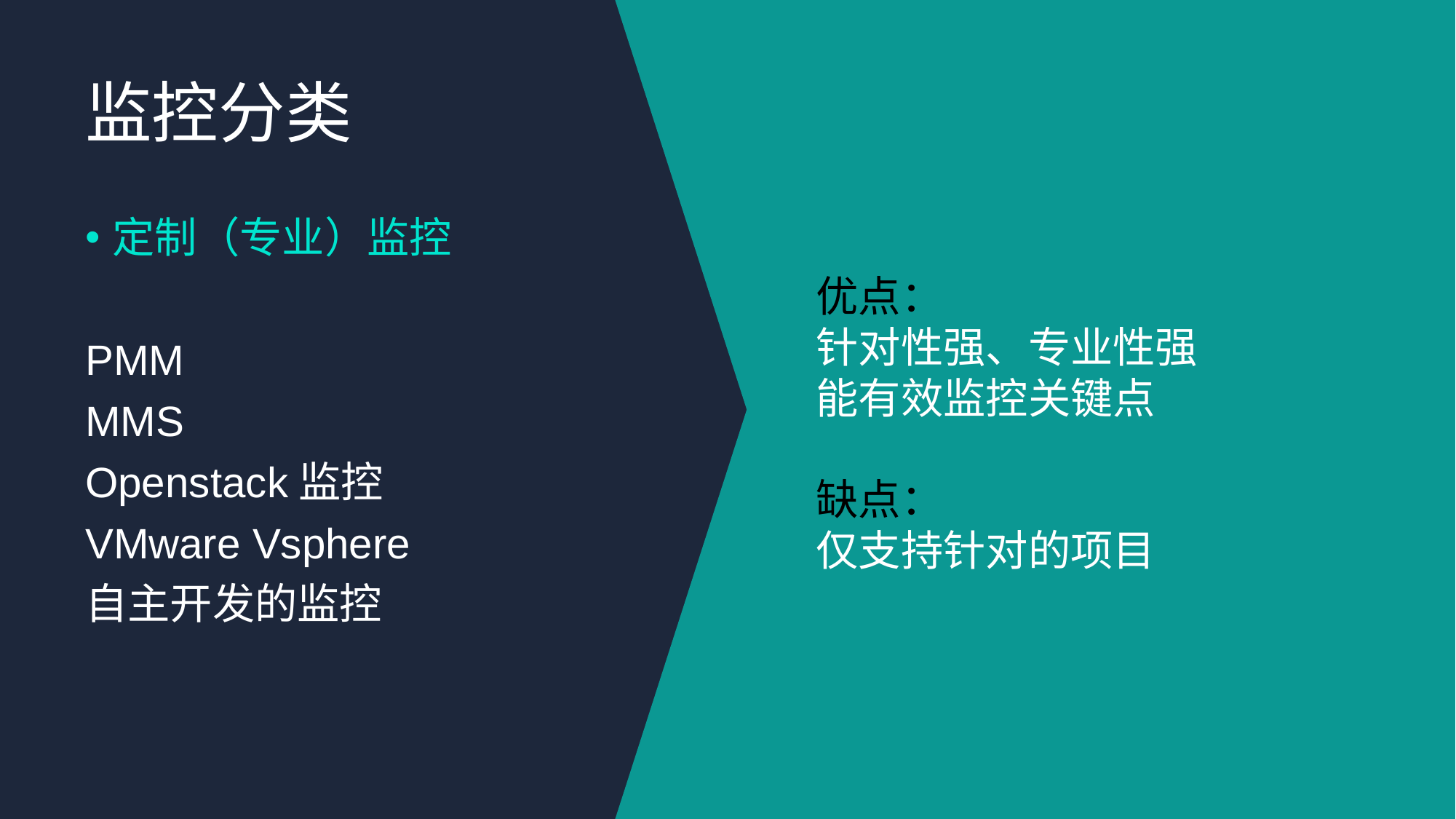

# 监控分类
定制（专业）监控

PMM
MMS
Openstack监控
VMware Vsphere
自主开发的监控

优点：
针对性强、专业性强
能有效监控关键点

缺点：
仅支持针对的项目